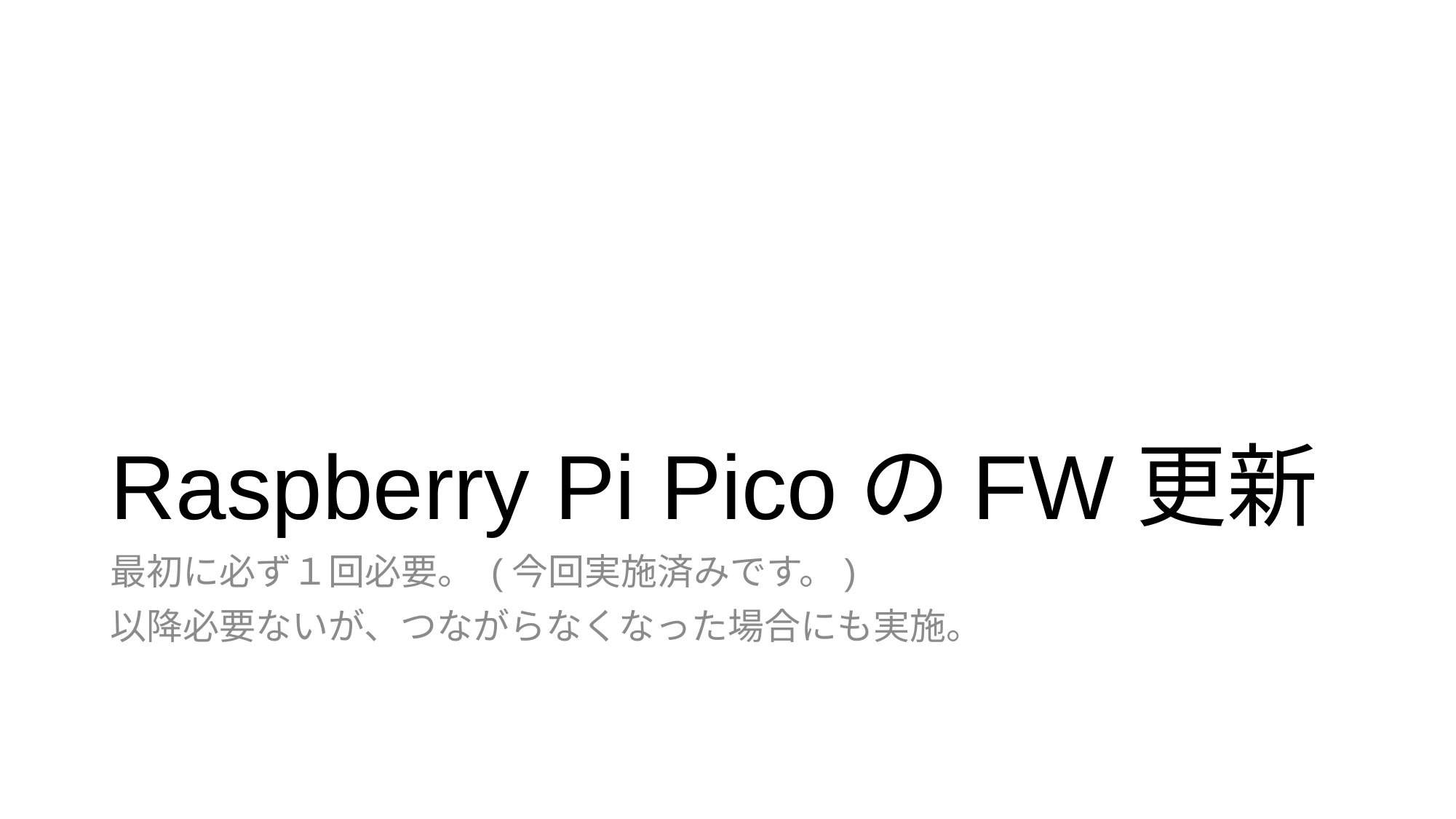

# Raspberry Pi PicoのFW更新
最初に必ず１回必要。 (今回実施済みです。)
以降必要ないが、つながらなくなった場合にも実施。